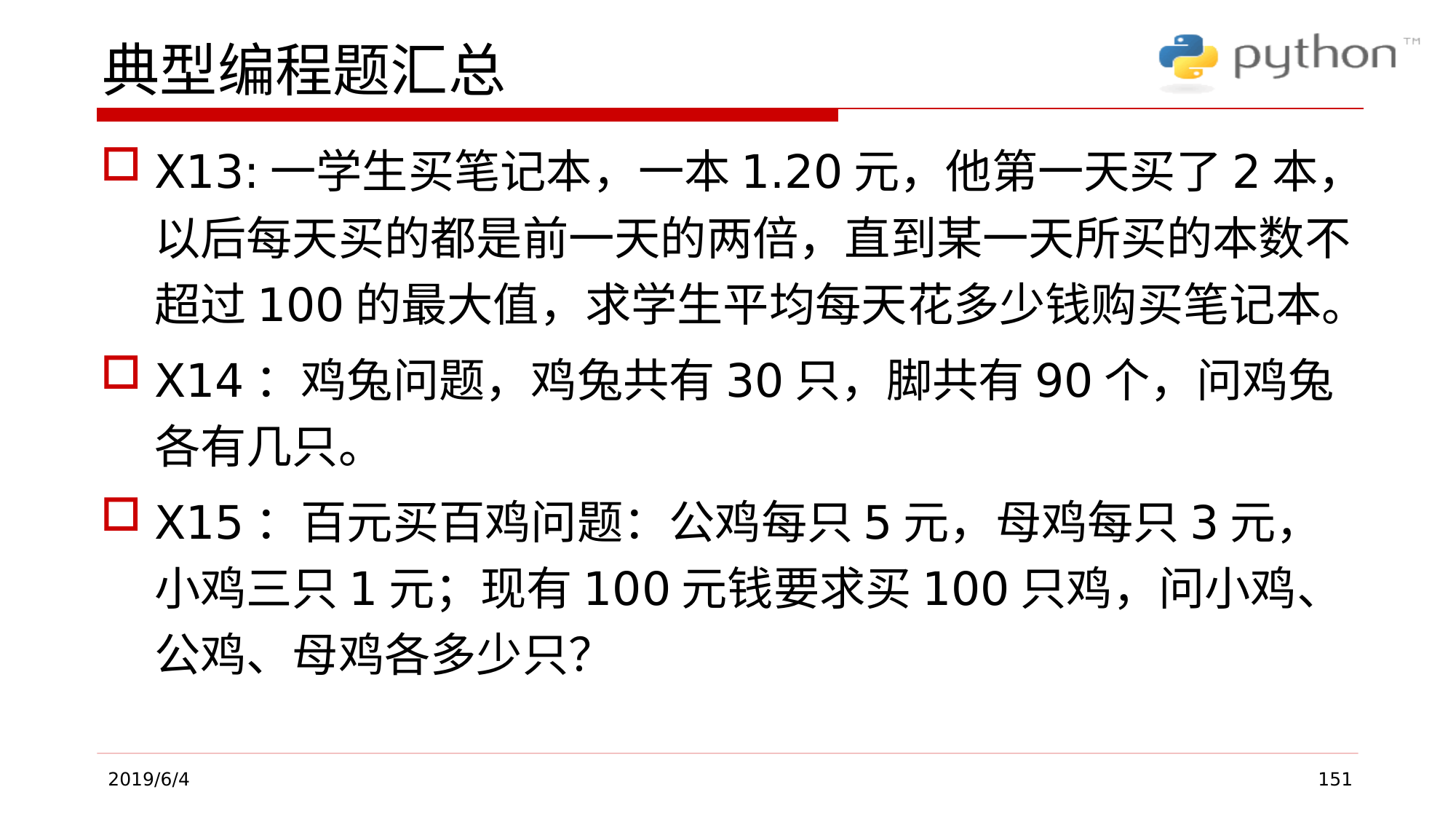

# 典型编程题汇总
X13:一学生买笔记本，一本1.20元，他第一天买了2本，以后每天买的都是前一天的两倍，直到某一天所买的本数不超过100的最大值，求学生平均每天花多少钱购买笔记本。
X14：鸡兔问题，鸡兔共有30只，脚共有90个，问鸡兔各有几只。
X15：百元买百鸡问题：公鸡每只5元，母鸡每只3元，小鸡三只1元；现有100元钱要求买100只鸡，问小鸡、公鸡、母鸡各多少只？
151
2019/6/4